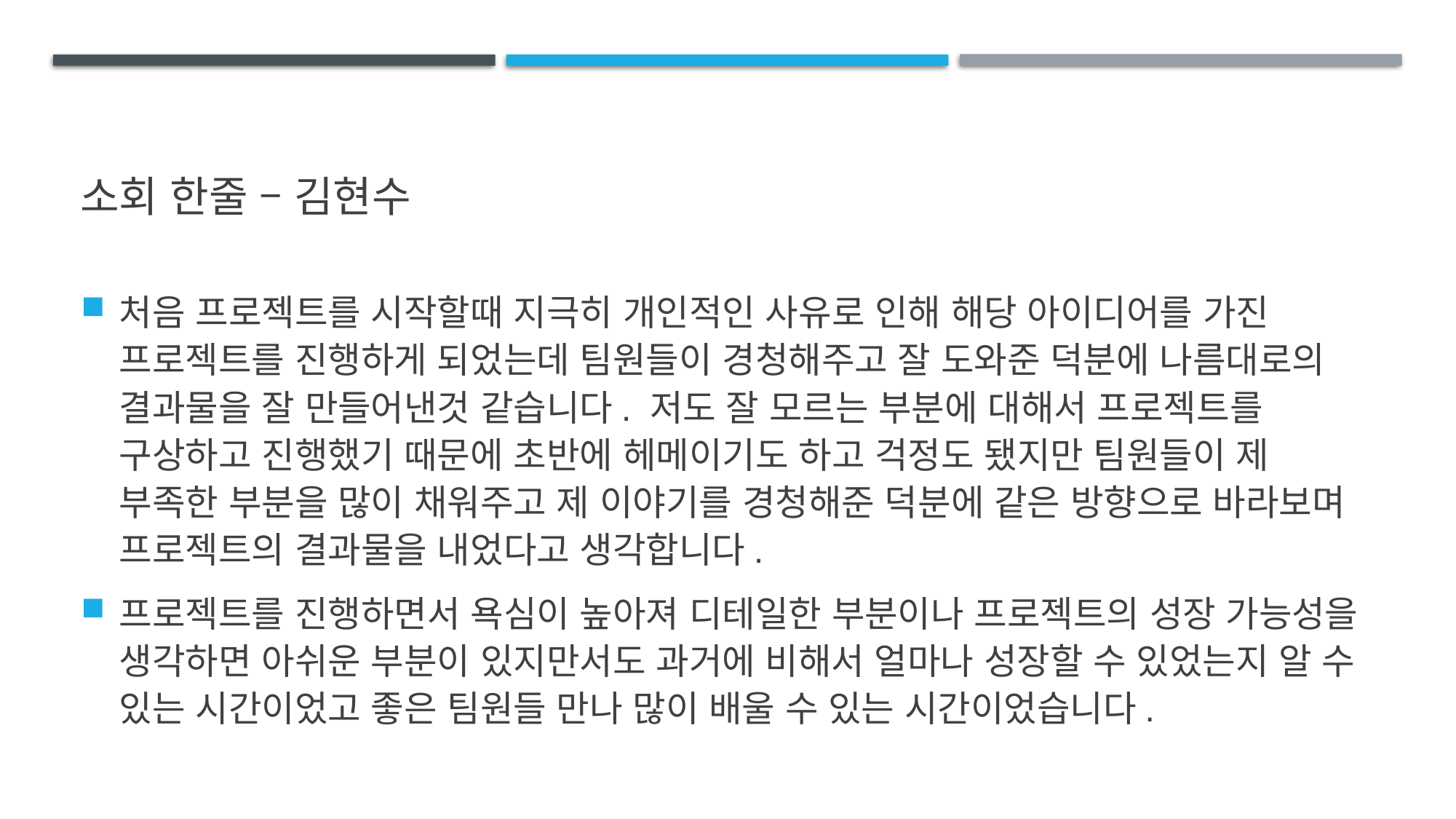

# 소회 한줄 – 김현수
처음 프로젝트를 시작할때 지극히 개인적인 사유로 인해 해당 아이디어를 가진 프로젝트를 진행하게 되었는데 팀원들이 경청해주고 잘 도와준 덕분에 나름대로의 결과물을 잘 만들어낸것 같습니다. 저도 잘 모르는 부분에 대해서 프로젝트를 구상하고 진행했기 때문에 초반에 헤메이기도 하고 걱정도 됐지만 팀원들이 제 부족한 부분을 많이 채워주고 제 이야기를 경청해준 덕분에 같은 방향으로 바라보며 프로젝트의 결과물을 내었다고 생각합니다.
프로젝트를 진행하면서 욕심이 높아져 디테일한 부분이나 프로젝트의 성장 가능성을 생각하면 아쉬운 부분이 있지만서도 과거에 비해서 얼마나 성장할 수 있었는지 알 수 있는 시간이었고 좋은 팀원들 만나 많이 배울 수 있는 시간이었습니다.